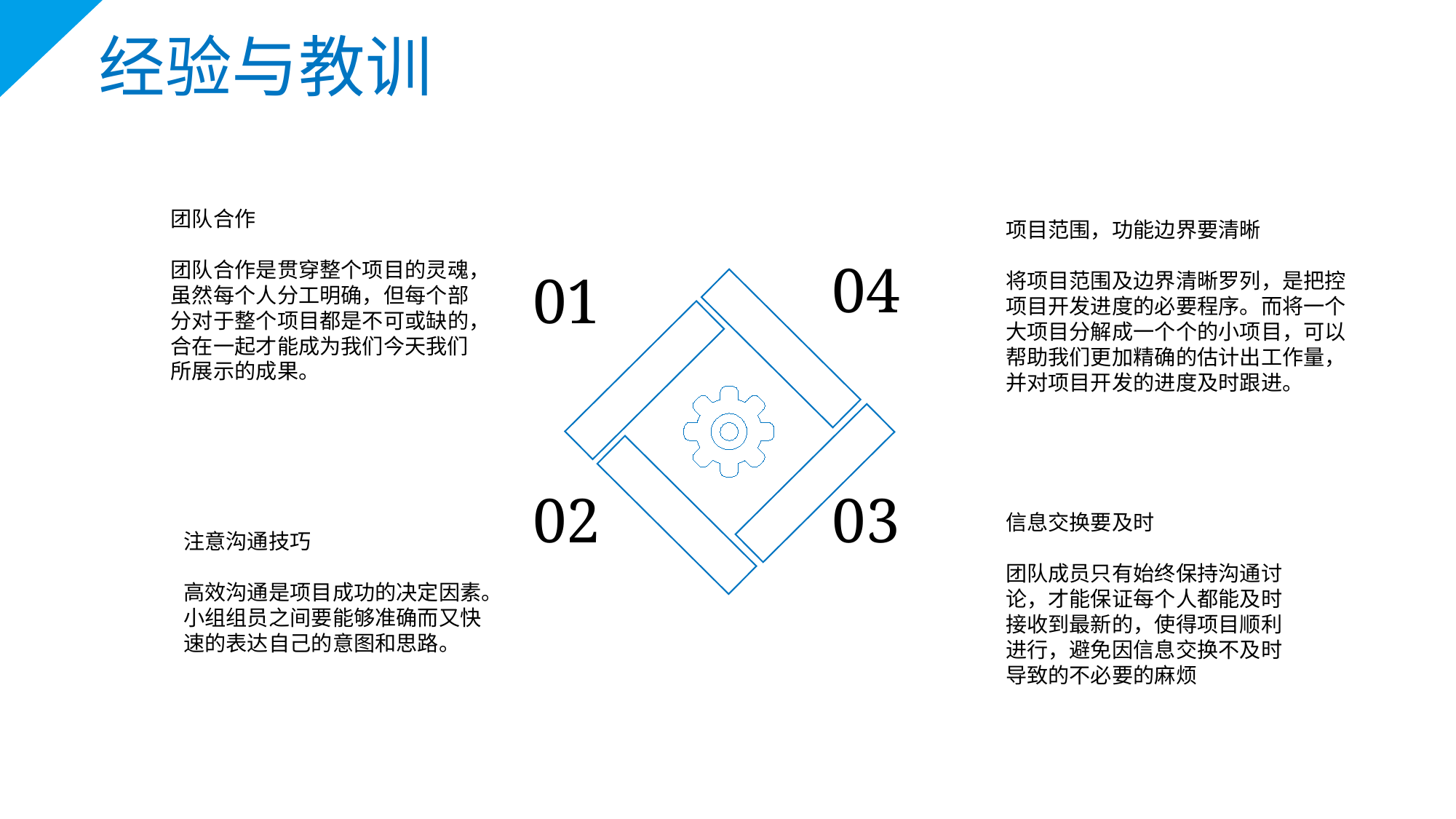

经验与教训

团队合作

团队合作是贯穿整个项目的灵魂，虽然每个人分工明确，但每个部分对于整个项目都是不可或缺的，合在一起才能成为我们今天我们所展示的成果。
项目范围，功能边界要清晰

将项目范围及边界清晰罗列，是把控项目开发进度的必要程序。而将一个大项目分解成一个个的小项目，可以帮助我们更加精确的估计出工作量，并对项目开发的进度及时跟进。
04
01

02
03

信息交换要及时

团队成员只有始终保持沟通讨论，才能保证每个人都能及时接收到最新的，使得项目顺利进行，避免因信息交换不及时导致的不必要的麻烦
注意沟通技巧

高效沟通是项目成功的决定因素。小组组员之间要能够准确而又快速的表达自己的意图和思路。